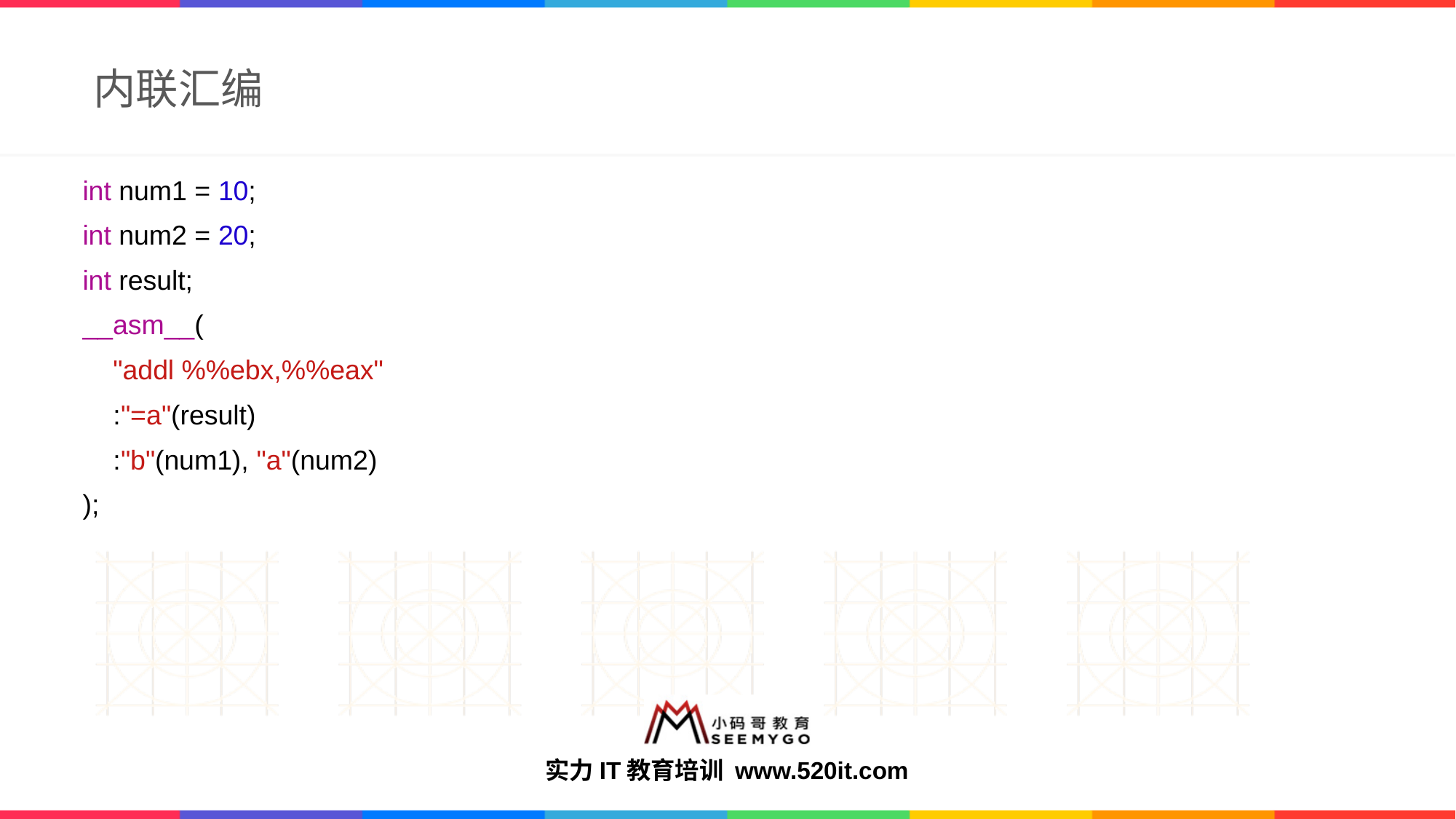

# 内联汇编

int num1 = 10;
int num2 = 20;
int result;
__asm__(
    "addl %%ebx,%%eax"
    :"=a"(result)
    :"b"(num1), "a"(num2)
);